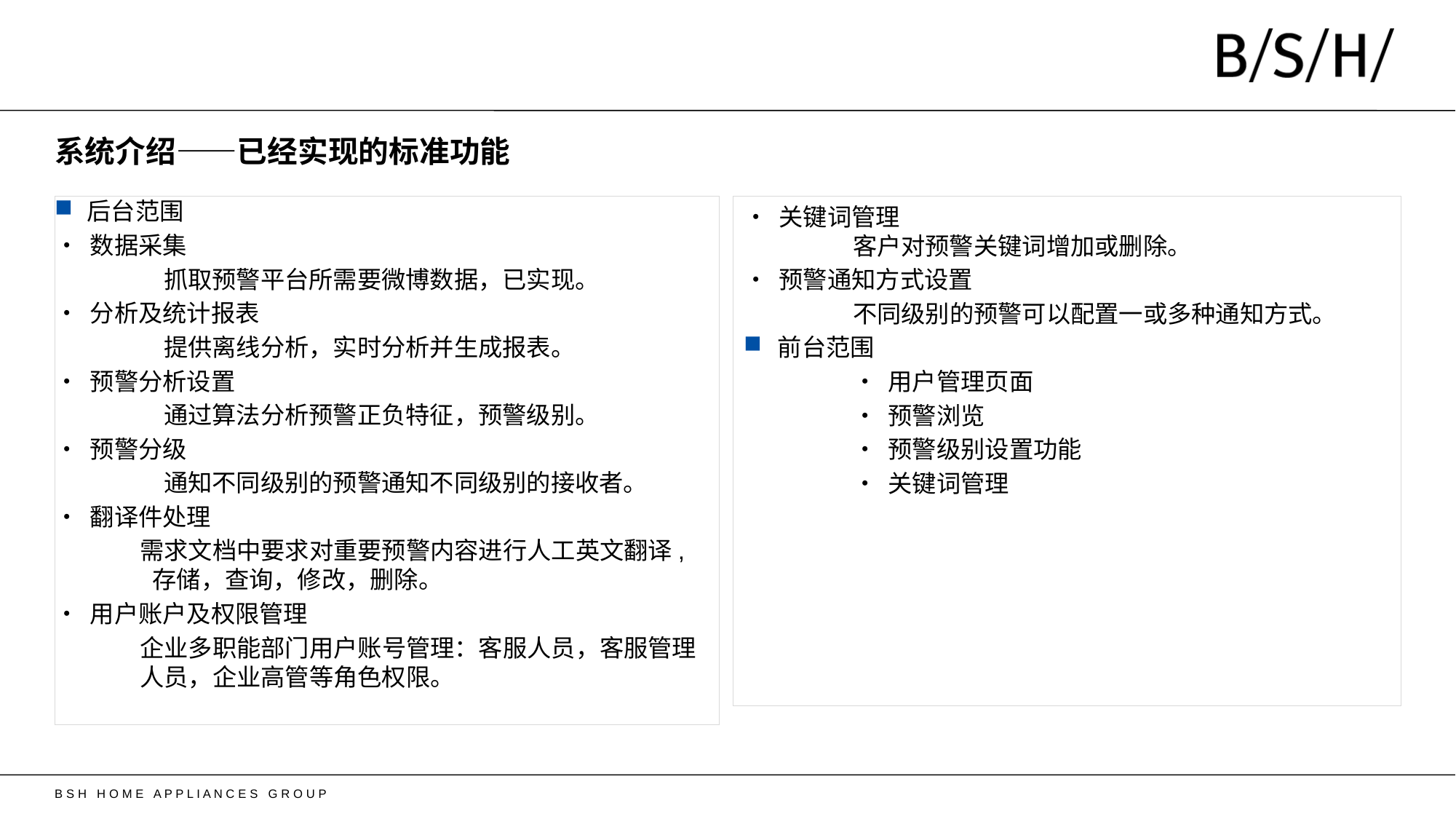

# 系统介绍——已经实现的标准功能
后台范围
• 数据采集
	抓取预警平台所需要微博数据，已实现。
• 分析及统计报表
	提供离线分析，实时分析并生成报表。
• 预警分析设置
	通过算法分析预警正负特征，预警级别。
• 预警分级
	通知不同级别的预警通知不同级别的接收者。
• 翻译件处理
需求文档中要求对重要预警内容进行人工英文翻译,       存储，查询，修改，删除。
• 用户账户及权限管理
企业多职能部门用户账号管理：客服人员，客服管理人员，企业高管等角色权限。
• 关键词管理
	客户对预警关键词增加或删除。
• 预警通知方式设置
	不同级别的预警可以配置一或多种通知方式。
前台范围
	• 用户管理页面
	• 预警浏览
	• 预警级别设置功能
	• 关键词管理